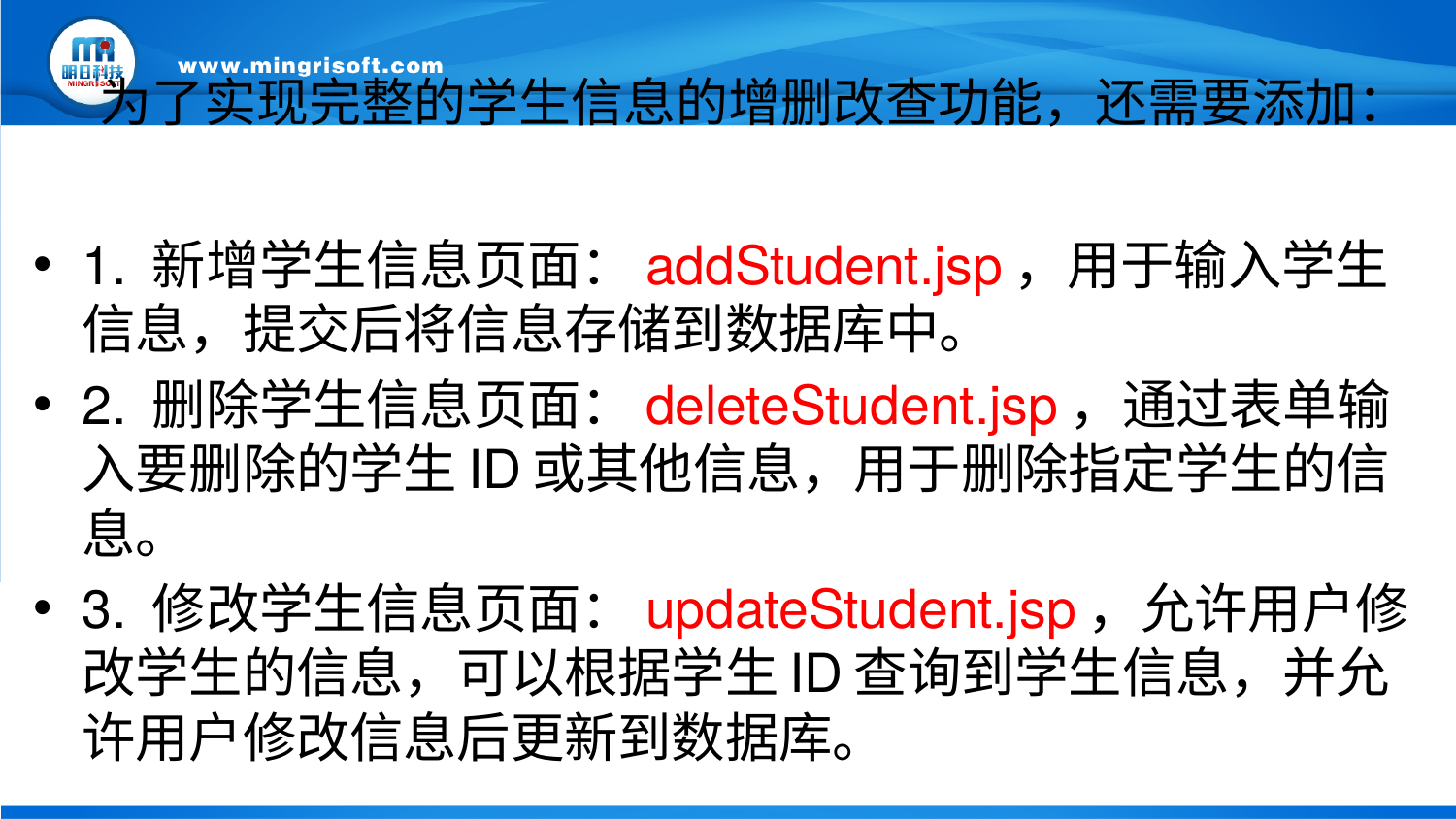

# 为了实现完整的学生信息的增删改查功能，还需要添加：
1. 新增学生信息页面：addStudent.jsp，用于输入学生信息，提交后将信息存储到数据库中。
2. 删除学生信息页面：deleteStudent.jsp，通过表单输入要删除的学生ID或其他信息，用于删除指定学生的信息。
3. 修改学生信息页面：updateStudent.jsp，允许用户修改学生的信息，可以根据学生ID查询到学生信息，并允许用户修改信息后更新到数据库。